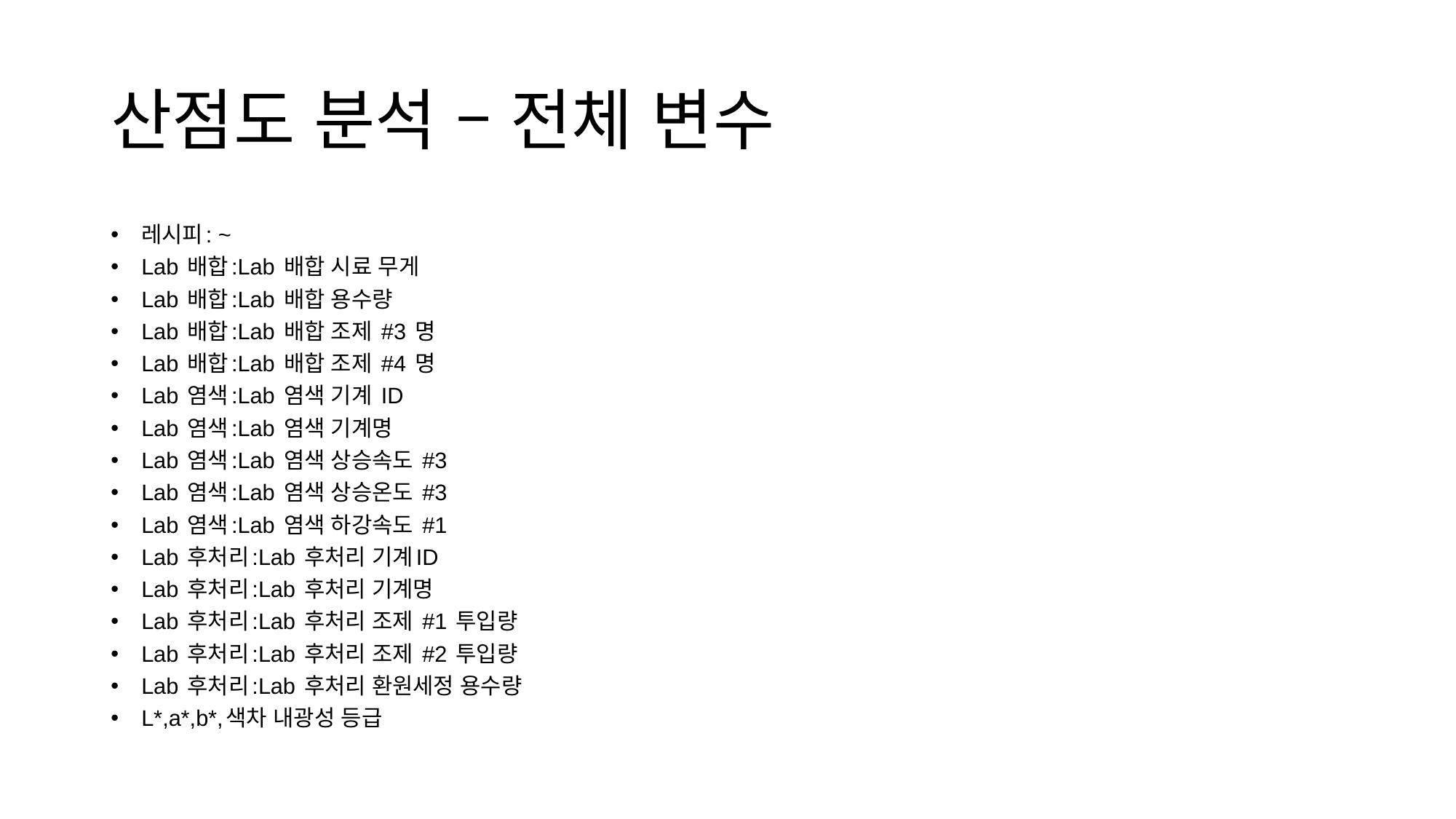

# 산점도 분석 – 전체 변수
레시피: ~
Lab 배합:Lab 배합 시료 무게
Lab 배합:Lab 배합 용수량
Lab 배합:Lab 배합 조제 #3 명
Lab 배합:Lab 배합 조제 #4 명
Lab 염색:Lab 염색 기계 ID
Lab 염색:Lab 염색 기계명
Lab 염색:Lab 염색 상승속도 #3
Lab 염색:Lab 염색 상승온도 #3
Lab 염색:Lab 염색 하강속도 #1
Lab 후처리:Lab 후처리 기계ID
Lab 후처리:Lab 후처리 기계명
Lab 후처리:Lab 후처리 조제 #1 투입량
Lab 후처리:Lab 후처리 조제 #2 투입량
Lab 후처리:Lab 후처리 환원세정 용수량
L*,a*,b*,색차 내광성 등급